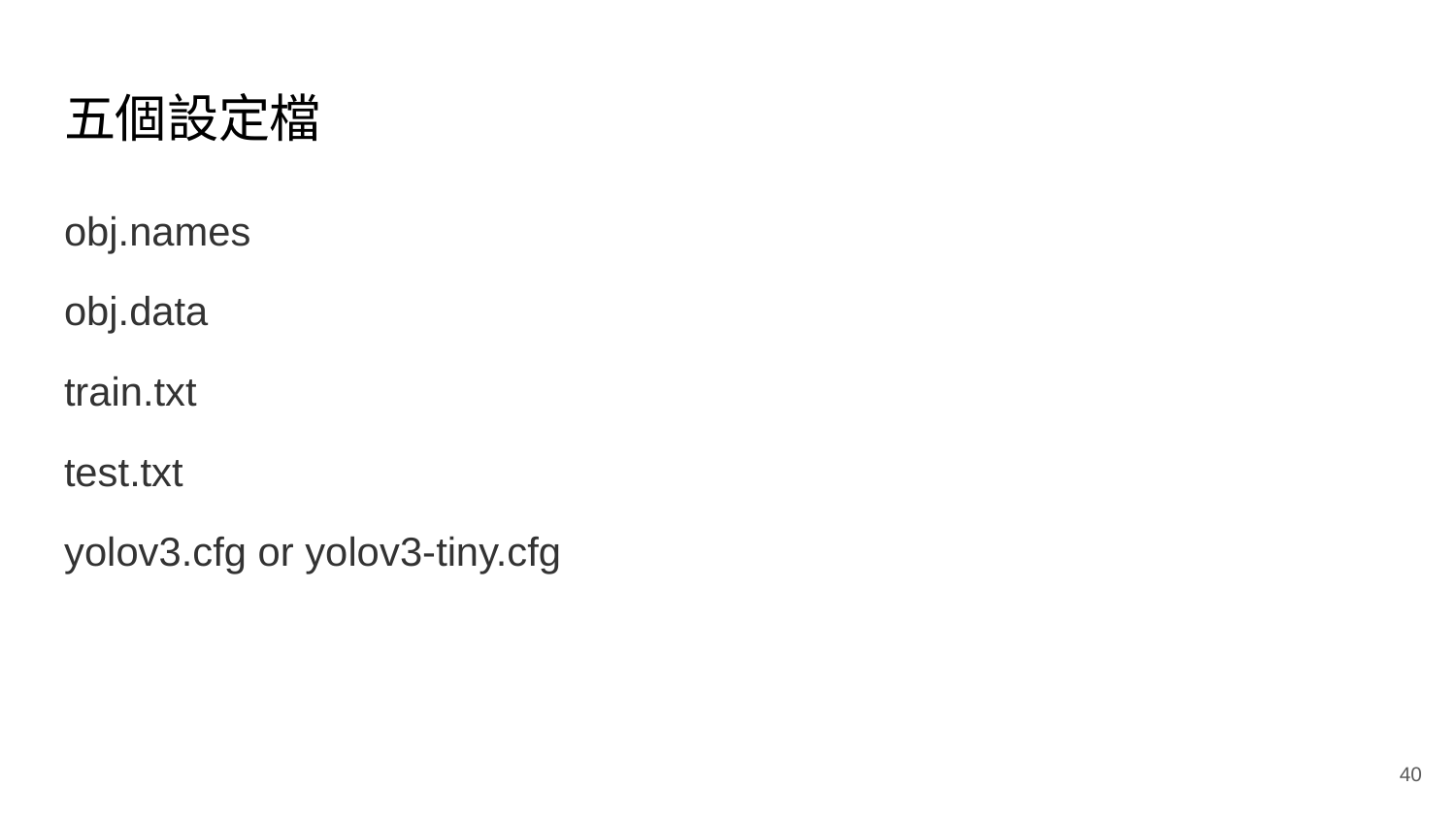

# 五個設定檔
obj.names
obj.data
train.txt
test.txt
yolov3.cfg or yolov3-tiny.cfg
40